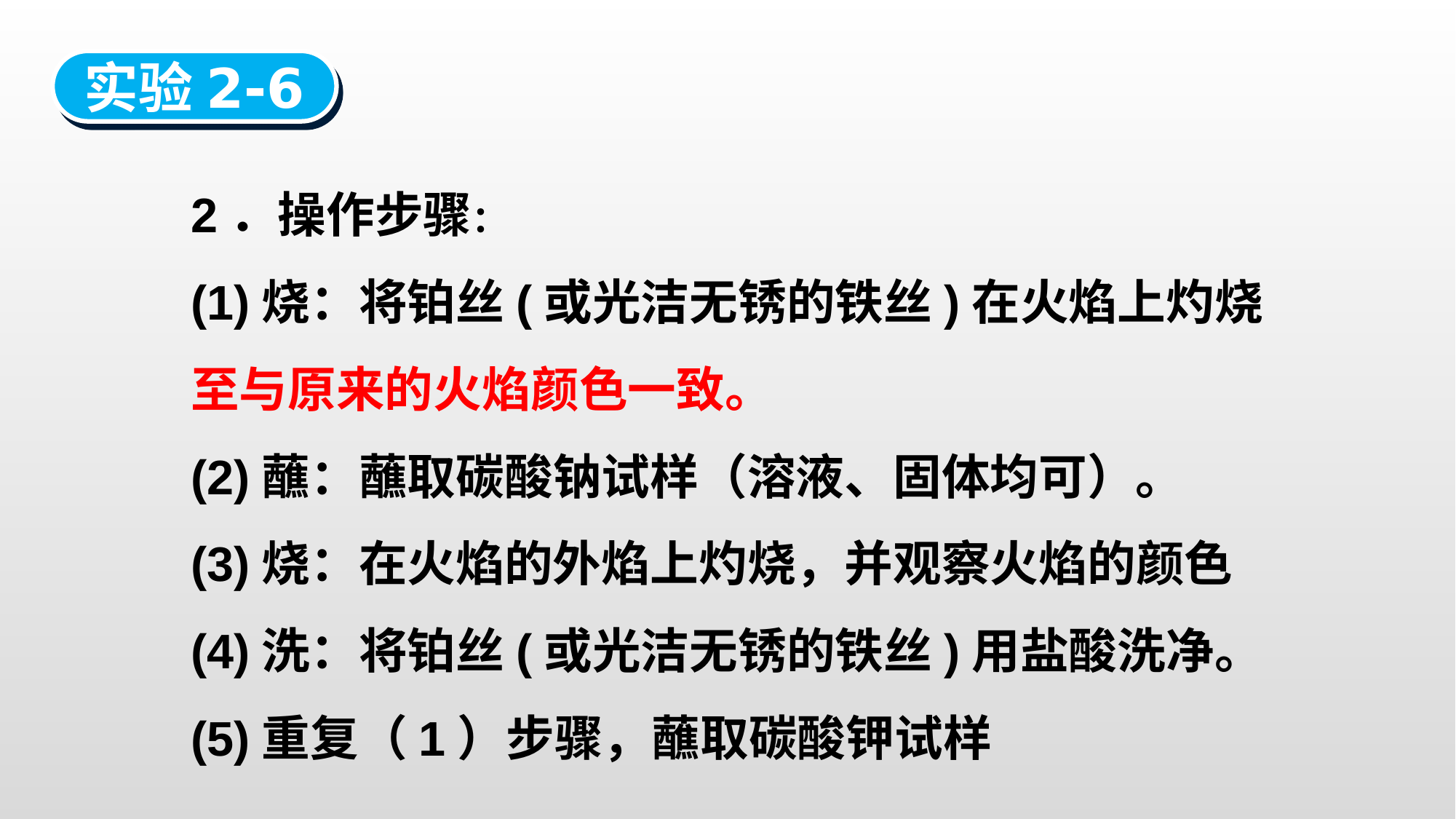

实验2-6
2．操作步骤：
(1)烧：将铂丝(或光洁无锈的铁丝)在火焰上灼烧至与原来的火焰颜色一致。
(2)蘸：蘸取碳酸钠试样（溶液、固体均可）。
(3)烧：在火焰的外焰上灼烧，并观察火焰的颜色
(4)洗：将铂丝(或光洁无锈的铁丝)用盐酸洗净。
(5)重复（1）步骤，蘸取碳酸钾试样